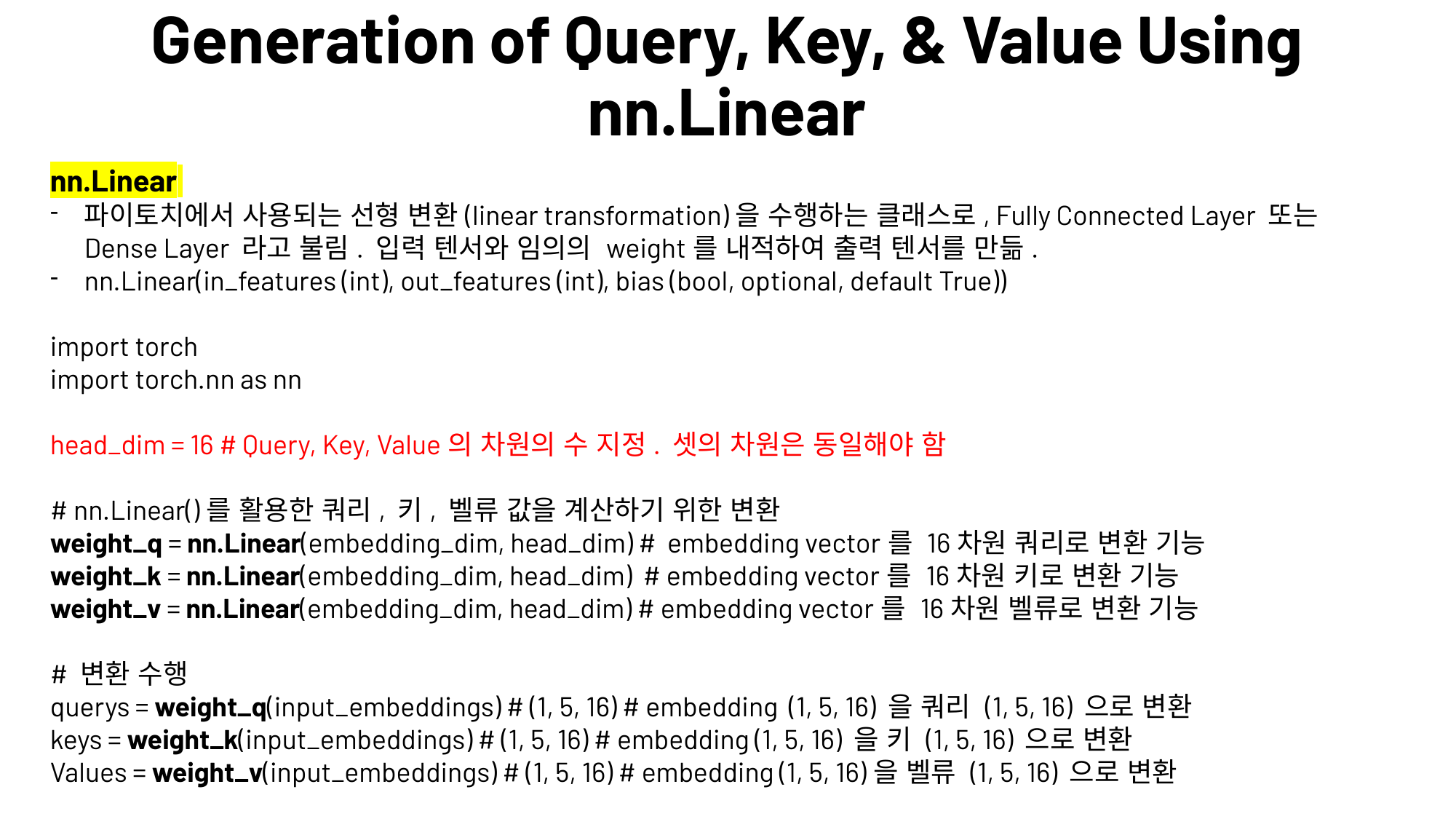

# Generation of Query, Key, & Value Using nn.Linear
nn.Linear
파이토치에서 사용되는 선형 변환(linear transformation)을 수행하는 클래스로, Fully Connected Layer 또는 Dense Layer 라고 불림. 입력 텐서와 임의의 weight를 내적하여 출력 텐서를 만듦.
nn.Linear(in_features (int), out_features (int), bias (bool, optional, default True))

import torch
import torch.nn as nn

head_dim = 16 # Query, Key, Value의 차원의 수 지정. 셋의 차원은 동일해야 함

# nn.Linear()를 활용한 쿼리, 키, 벨류 값을 계산하기 위한 변환
weight_q = nn.Linear(embedding_dim, head_dim) #  embedding vector를 16차원 쿼리로 변환 기능
weight_k = nn.Linear(embedding_dim, head_dim)  # embedding vector를 16차원 키로 변환 기능
weight_v = nn.Linear(embedding_dim, head_dim) # embedding vector를 16차원 벨류로 변환 기능

# 변환 수행
querys = weight_q(input_embeddings) # (1, 5, 16) # embedding  (1, 5, 16) 을 쿼리 (1, 5, 16) 으로 변환
keys = weight_k(input_embeddings) # (1, 5, 16) # embedding (1, 5, 16) 을 키 (1, 5, 16) 으로 변환
Values = weight_v(input_embeddings) # (1, 5, 16) # embedding (1, 5, 16)을 벨류 (1, 5, 16) 으로 변환